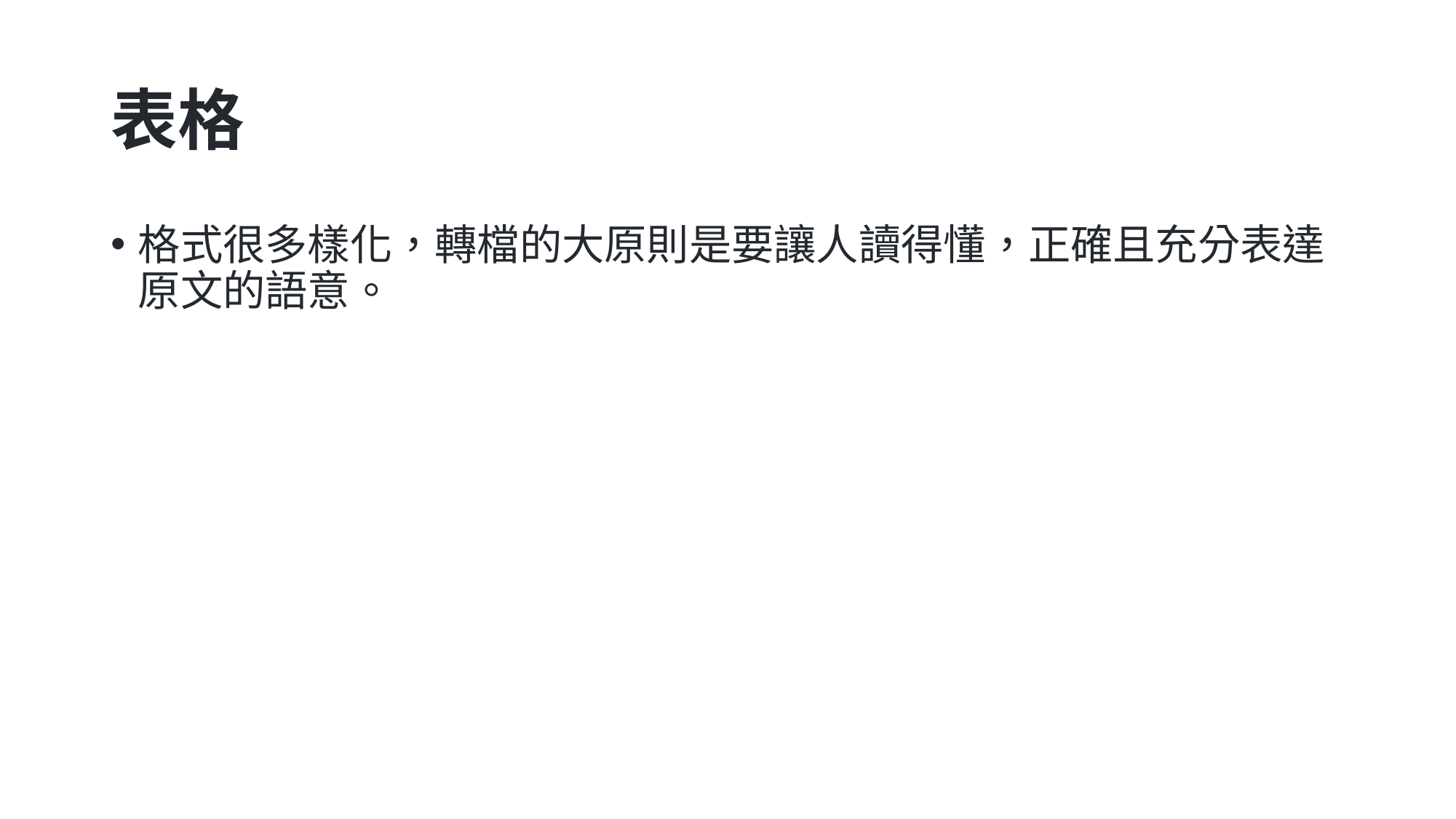

# 表格
格式很多樣化，轉檔的大原則是要讓人讀得懂，正確且充分表達原文的語意。